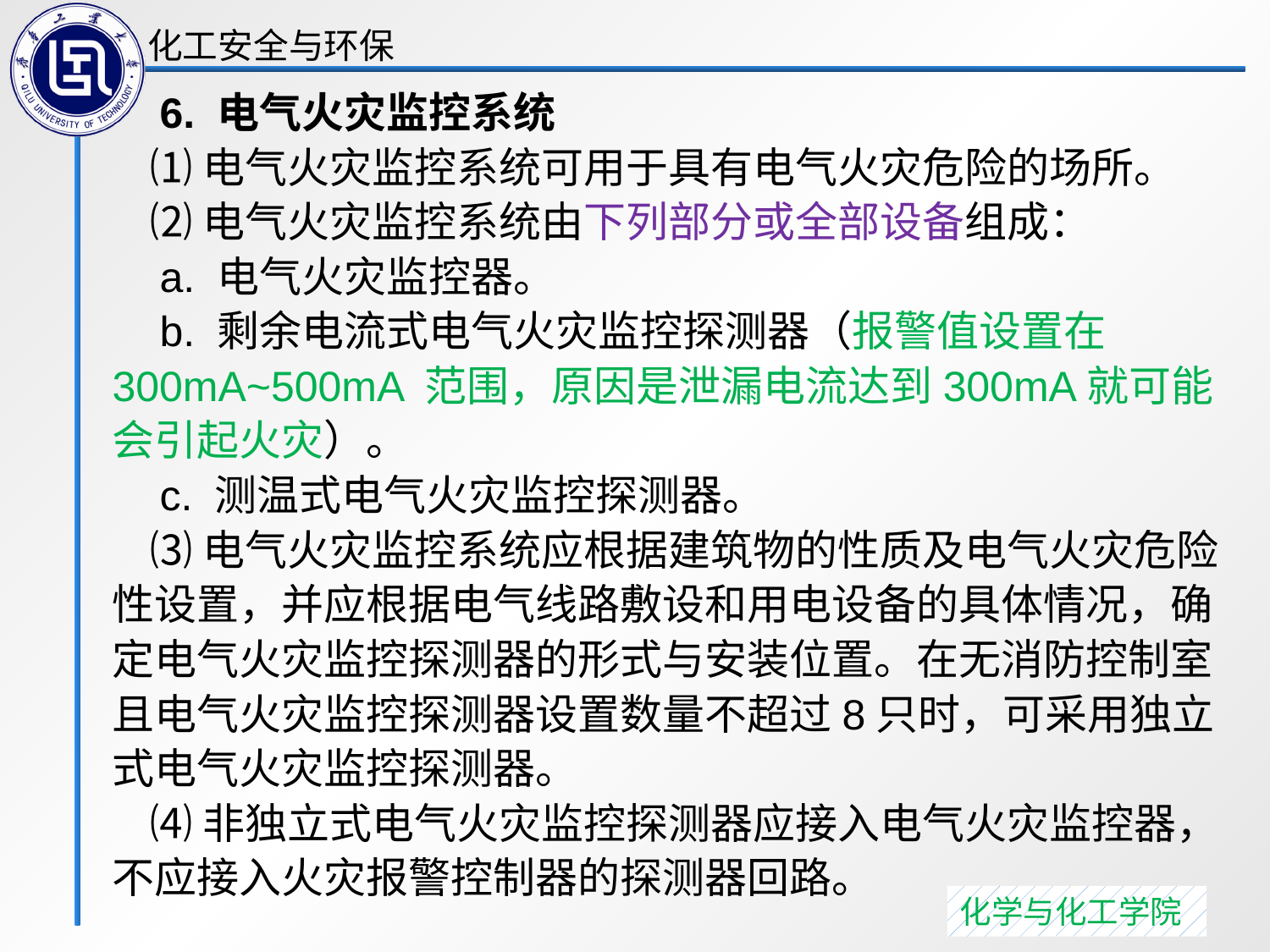

6. 电气火灾监控系统
    ⑴电气火灾监控系统可用于具有电气火灾危险的场所。
    ⑵电气火灾监控系统由下列部分或全部设备组成：
    a. 电气火灾监控器。
    b. 剩余电流式电气火灾监控探测器（报警值设置在300mA~500mA 范围，原因是泄漏电流达到300mA就可能会引起火灾）。
    c. 测温式电气火灾监控探测器。
    ⑶电气火灾监控系统应根据建筑物的性质及电气火灾危险性设置，并应根据电气线路敷设和用电设备的具体情况，确定电气火灾监控探测器的形式与安装位置。在无消防控制室且电气火灾监控探测器设置数量不超过8只时，可采用独立式电气火灾监控探测器。
    ⑷非独立式电气火灾监控探测器应接入电气火灾监控器，不应接入火灾报警控制器的探测器回路。